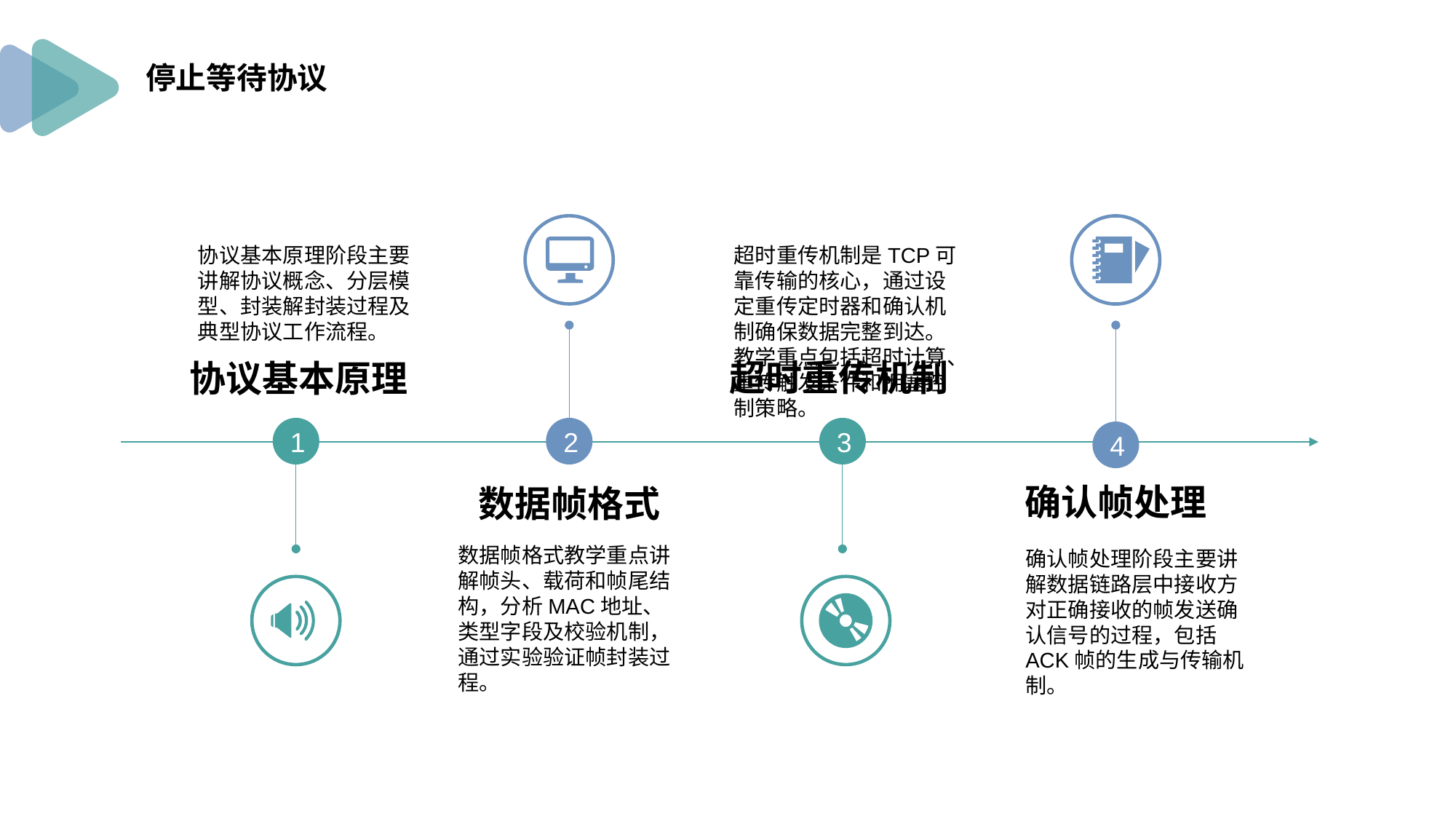

停止等待协议

协议基本原理阶段主要讲解协议概念、分层模型、封装解封装过程及典型协议工作流程。

超时重传机制是TCP可靠传输的核心，通过设定重传定时器和确认机制确保数据完整到达。教学重点包括超时计算、重传触发条件和拥塞控制策略。

超时重传机制
协议基本原理
2
3
1
4
确认帧处理
数据帧格式
数据帧格式教学重点讲解帧头、载荷和帧尾结构，分析MAC地址、类型字段及校验机制，通过实验验证帧封装过程。
确认帧处理阶段主要讲解数据链路层中接收方对正确接收的帧发送确认信号的过程，包括ACK帧的生成与传输机制。